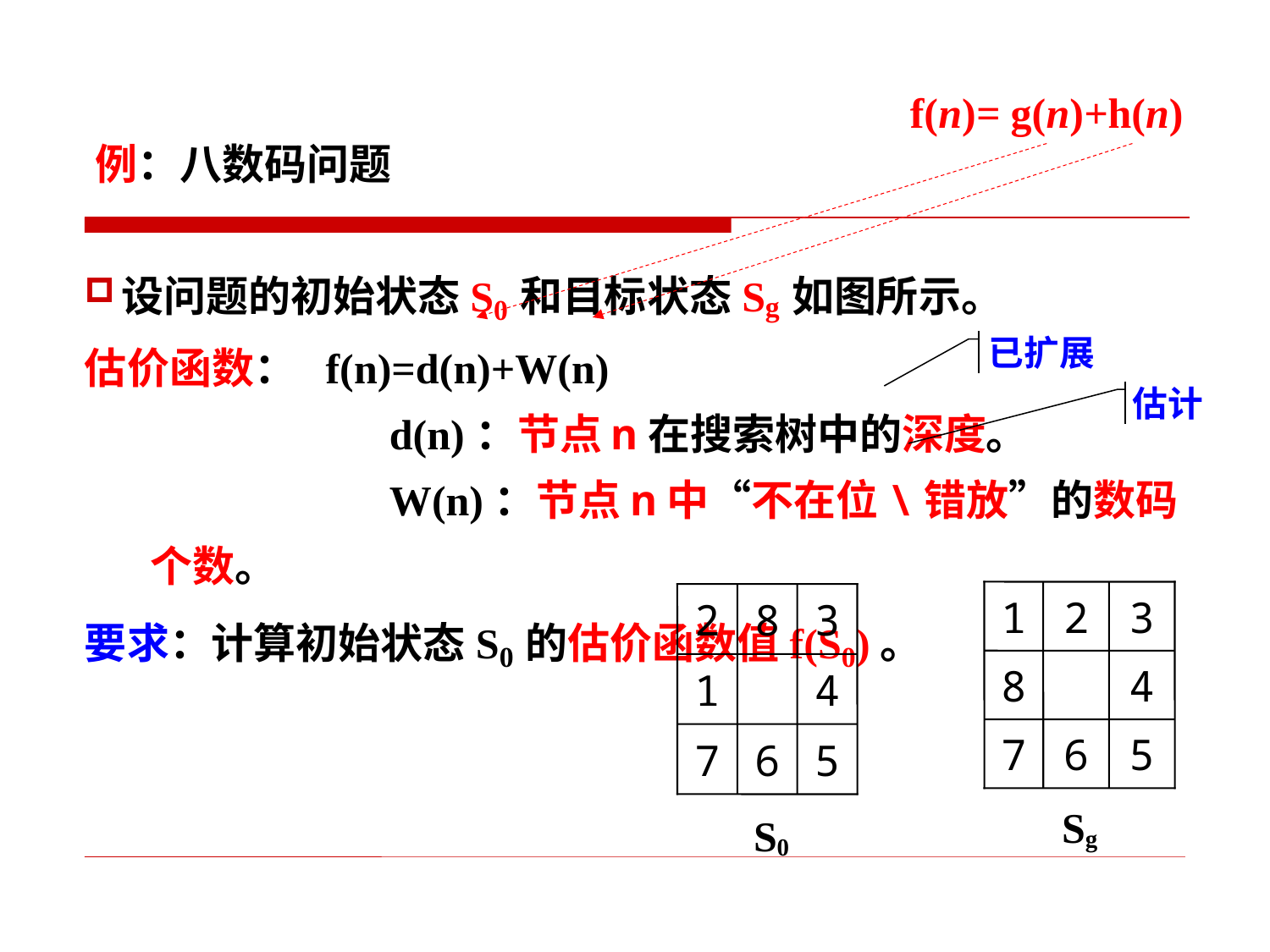

f(n)= g(n)+h(n)
例：八数码问题
设问题的初始状态S0和目标状态Sg如图所示。
估价函数：  f(n)=d(n)+W(n)
            d(n)：节点n在搜索树中的深度。
            W(n)：节点n中“不在位\错放”的数码个数。
要求：计算初始状态S0的估价函数值f(S0)。
已扩展
估计
1

2

3

8

4
7

6
5

Sg
2

8

3

1

4
7

6
5

S0